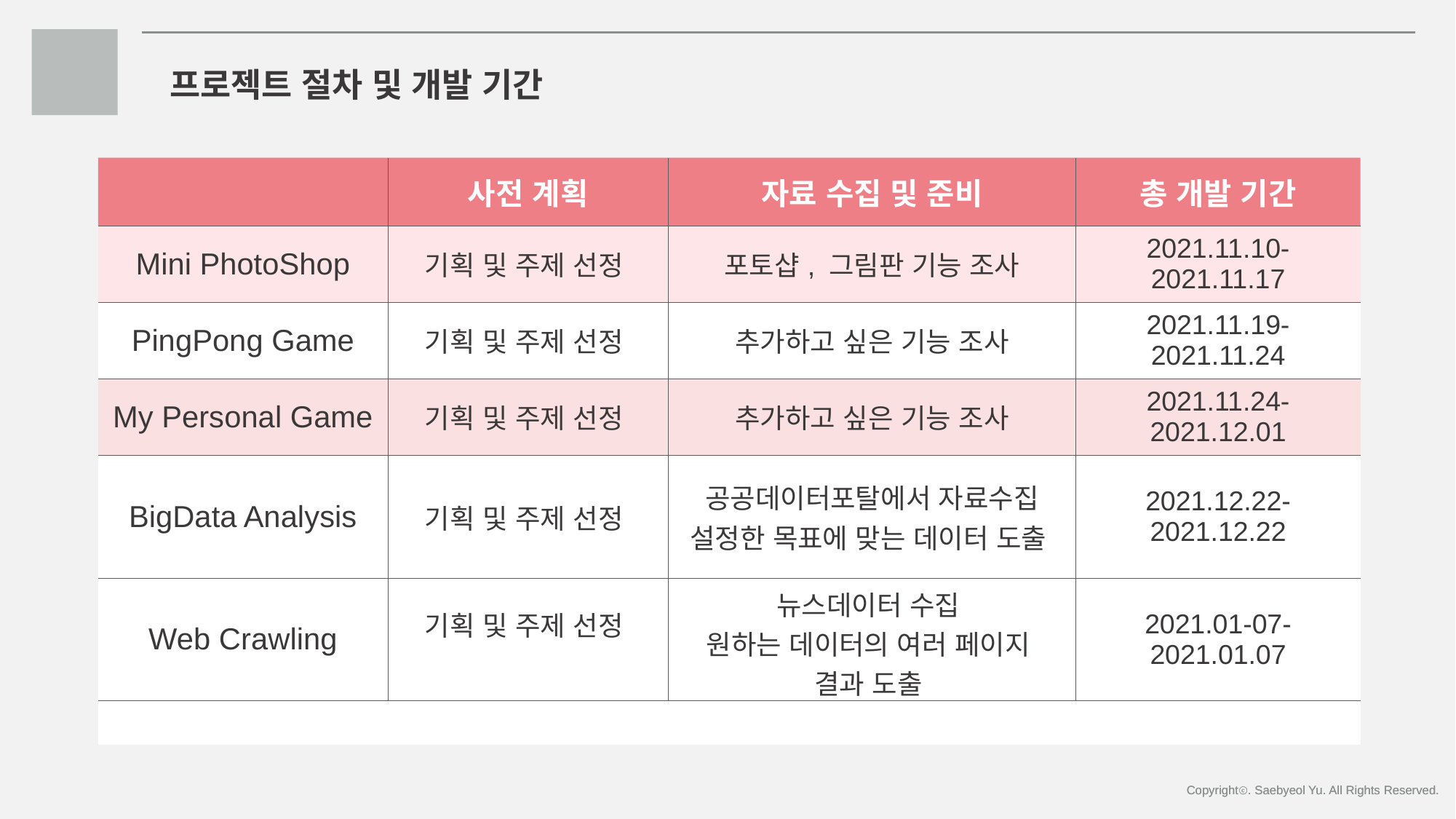

프로젝트 절차 및 개발 기간
|  | 사전 계획 | 자료 수집 및 준비 | 총 개발 기간 |
| --- | --- | --- | --- |
| Mini PhotoShop | 기획 및 주제 선정 | 포토샵, 그림판 기능 조사 | 2021.11.10-2021.11.17 |
| PingPong Game | 기획 및 주제 선정 | 추가하고 싶은 기능 조사 | 2021.11.19- 2021.11.24 |
| My Personal Game | 기획 및 주제 선정 | 추가하고 싶은 기능 조사 | 2021.11.24-2021.12.01 |
| BigData Analysis | 기획 및 주제 선정 | 공공데이터포탈에서 자료수집 설정한 목표에 맞는 데이터 도출 | 2021.12.22-2021.12.22 |
| Web Crawling | 기획 및 주제 선정 | 뉴스데이터 수집 원하는 데이터의 여러 페이지 결과 도출 | 2021.01-07- 2021.01.07 |
|  |  |  |  |
Copyrightⓒ. Saebyeol Yu. All Rights Reserved.